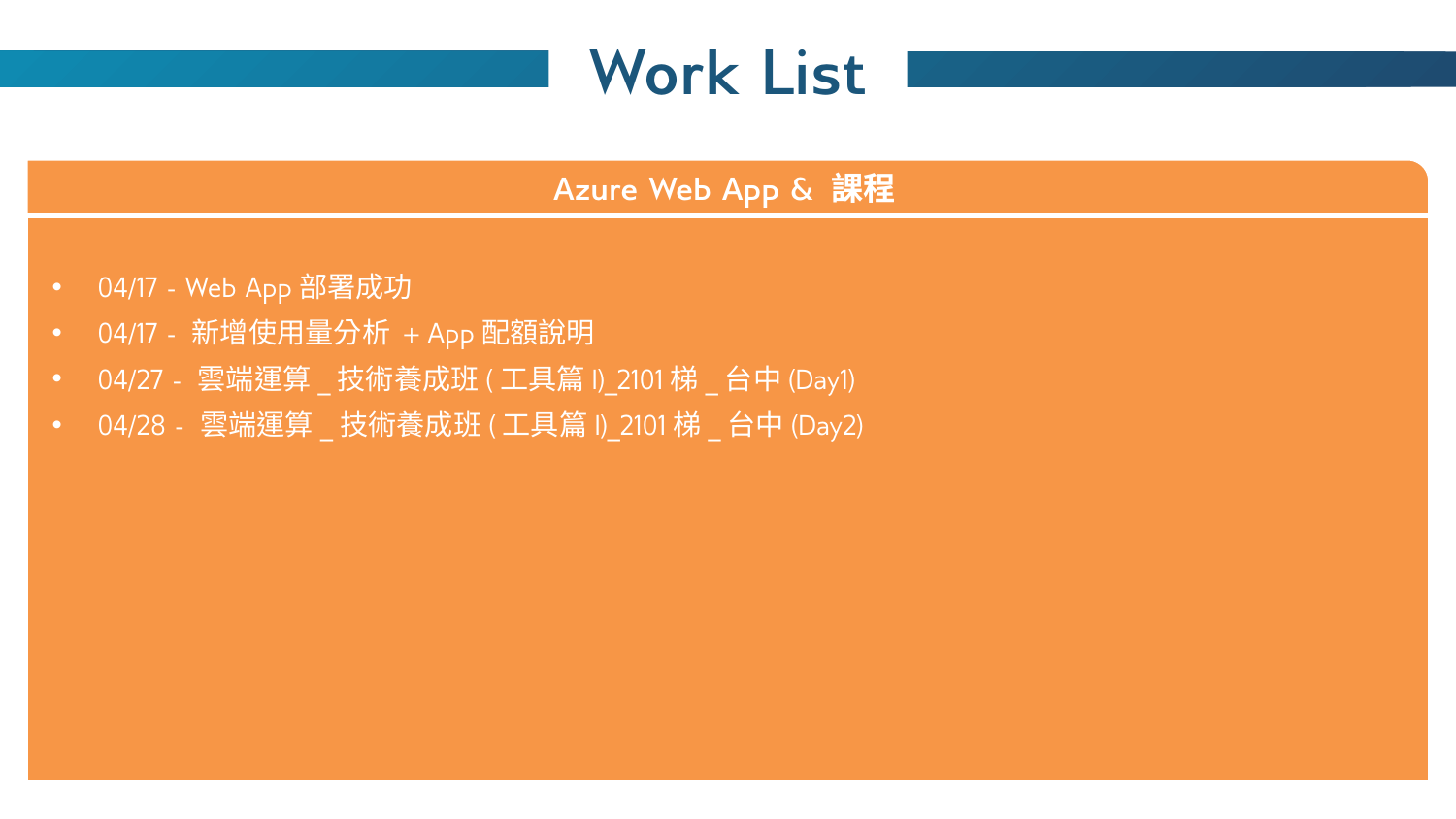

Work List
Azure Web App & 課程

04/17 - Web App部署成功
04/17 - 新增使用量分析 + App配額說明
04/27 - 雲端運算_技術養成班(工具篇I)_2101梯_台中(Day1)
04/28 - 雲端運算_技術養成班(工具篇I)_2101梯_台中(Day2)